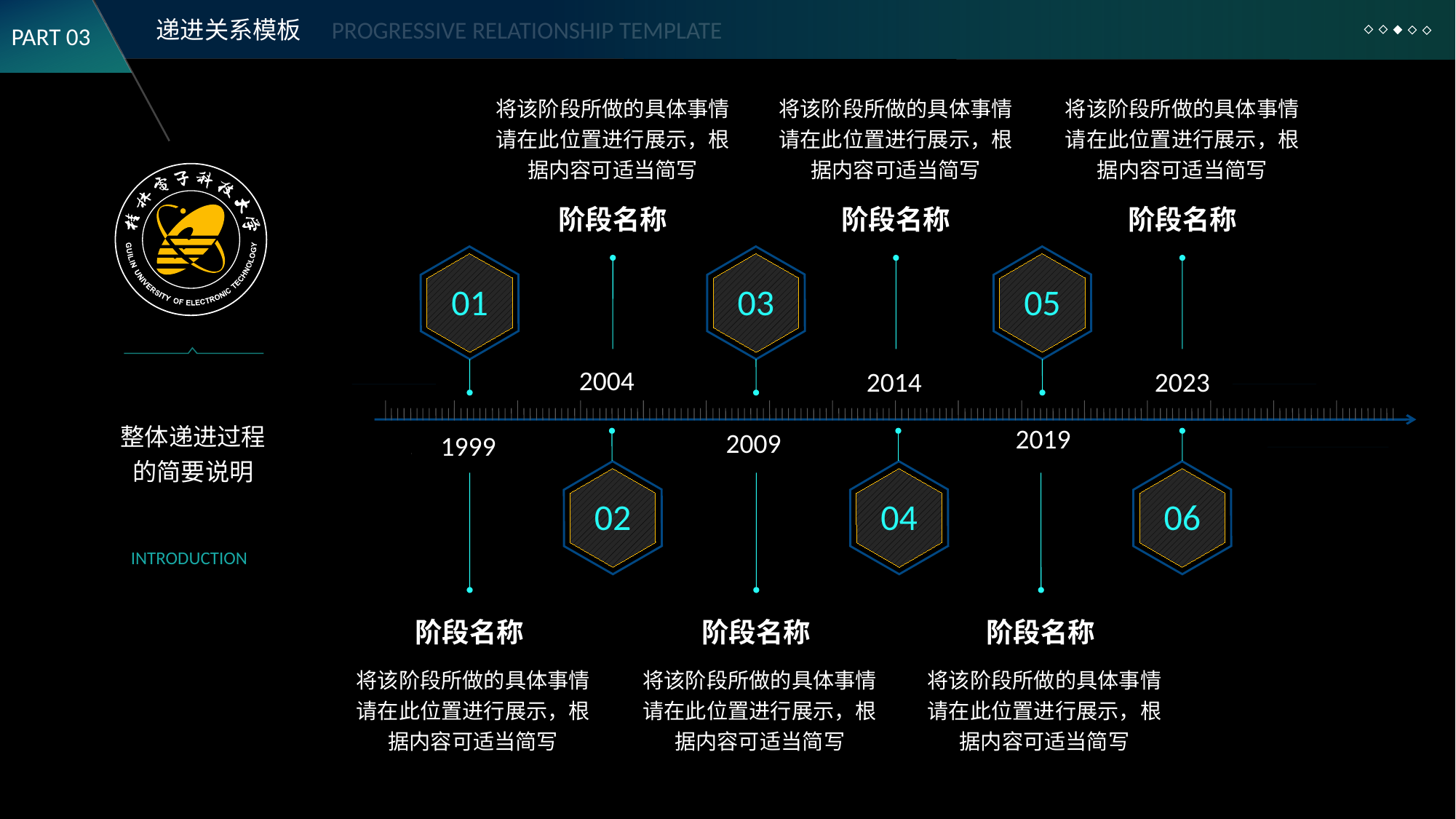

递进关系模板
PROGRESSIVE RELATIONSHIP TEMPLATE
PART 03

将该阶段所做的具体事情请在此位置进行展示，根据内容可适当简写
将该阶段所做的具体事情请在此位置进行展示，根据内容可适当简写
将该阶段所做的具体事情请在此位置进行展示，根据内容可适当简写

阶段名称
阶段名称
阶段名称

01
03
05

2004

2014

2023

整体递进过程的简要说明
2019

2009
1999

02
04
06

INTRODUCTION

阶段名称
阶段名称
阶段名称
将该阶段所做的具体事情请在此位置进行展示，根据内容可适当简写
将该阶段所做的具体事情请在此位置进行展示，根据内容可适当简写
将该阶段所做的具体事情请在此位置进行展示，根据内容可适当简写